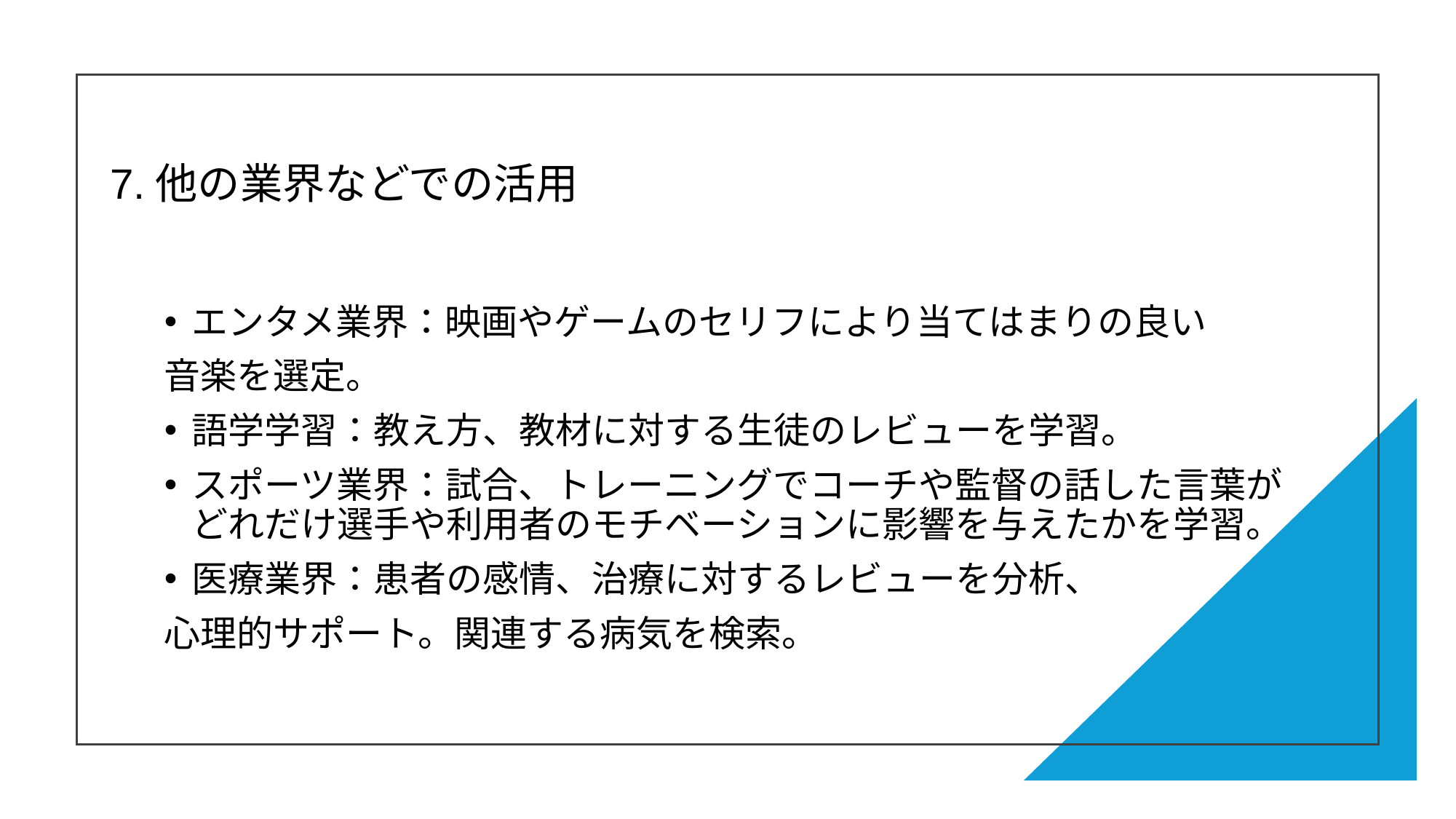

# 7.他の業界などでの活用
エンタメ業界：映画やゲームのセリフにより当てはまりの良い
音楽を選定。
語学学習：教え方、教材に対する生徒のレビューを学習。
スポーツ業界：試合、トレーニングでコーチや監督の話した言葉がどれだけ選手や利用者のモチベーションに影響を与えたかを学習。
医療業界：患者の感情、治療に対するレビューを分析、
心理的サポート。関連する病気を検索。

56